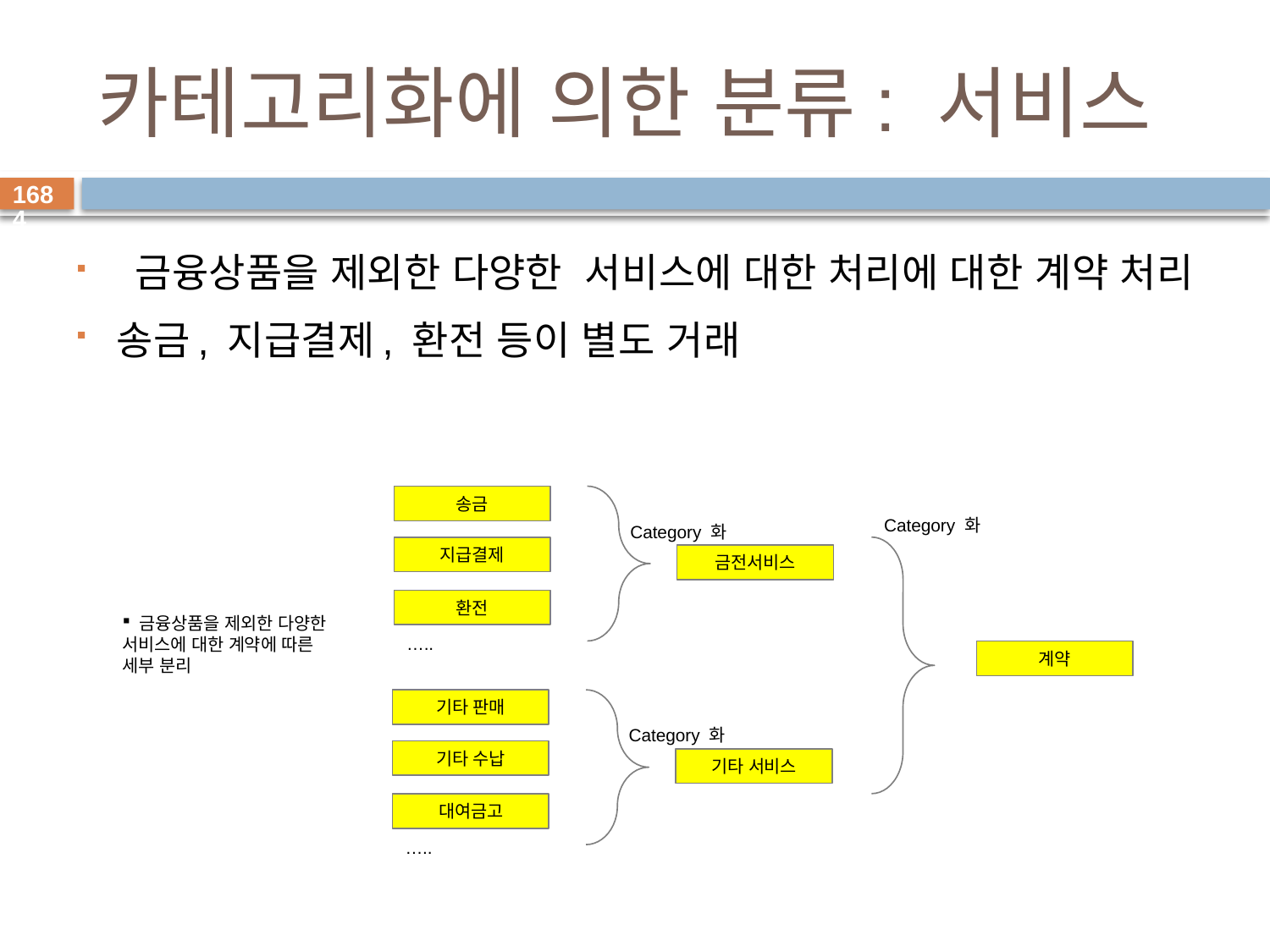

# 카테고리화에 의한 분류: 서비스
1684
 금융상품을 제외한 다양한  서비스에 대한 처리에 대한 계약 처리
송금, 지급결제, 환전 등이 별도 거래
송금

Category 화
지급결제
금전서비스
환전
…..
Category 화

 금융상품을 제외한 다양한 서비스에 대한 계약에 따른 세부 분리

계약
기타 판매

Category 화
기타 수납
기타 서비스
대여금고
…..